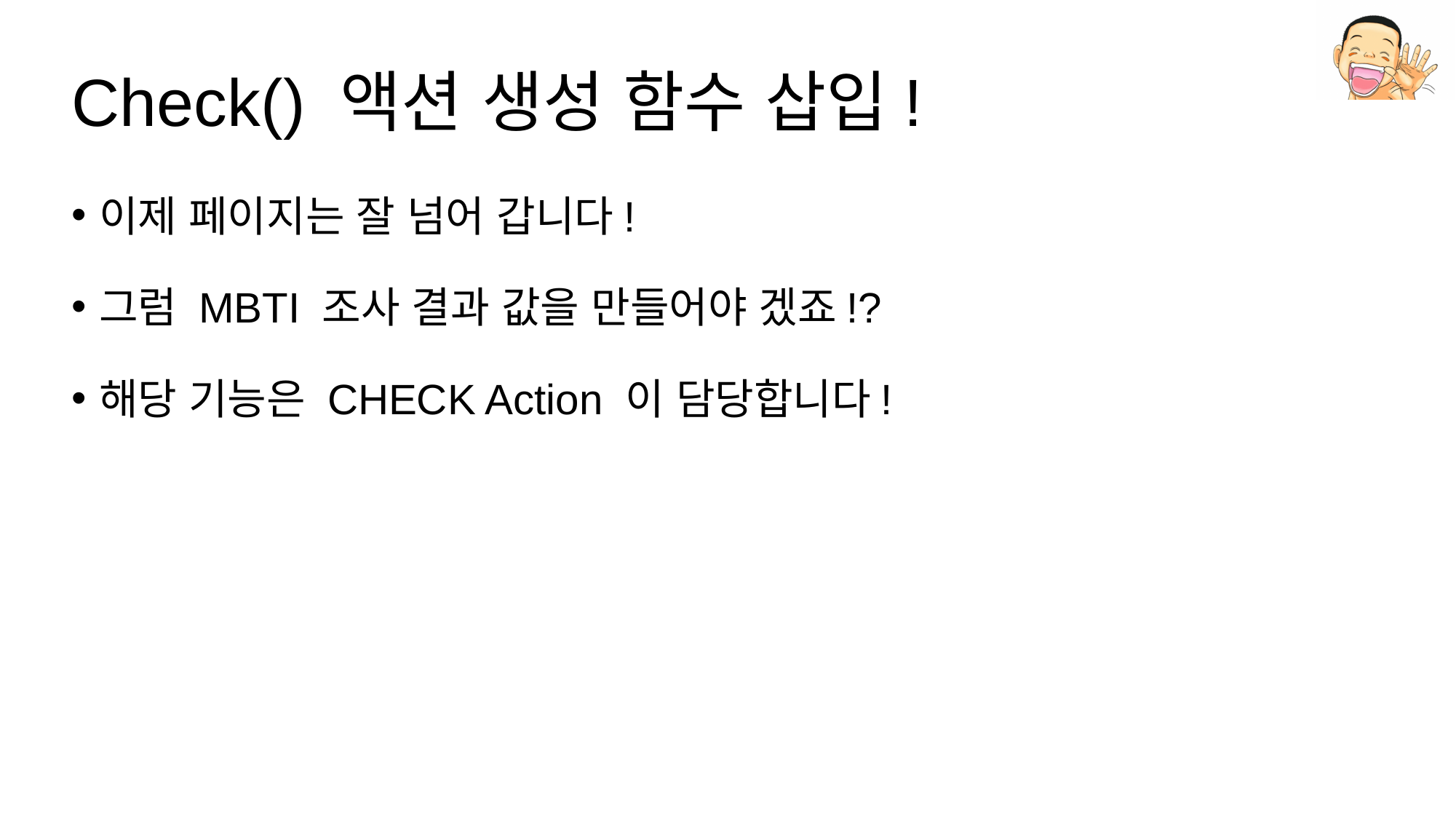

# Check() 액션 생성 함수 삽입!
이제 페이지는 잘 넘어 갑니다!
그럼 MBTI 조사 결과 값을 만들어야 겠죠!?
해당 기능은 CHECK Action 이 담당합니다!